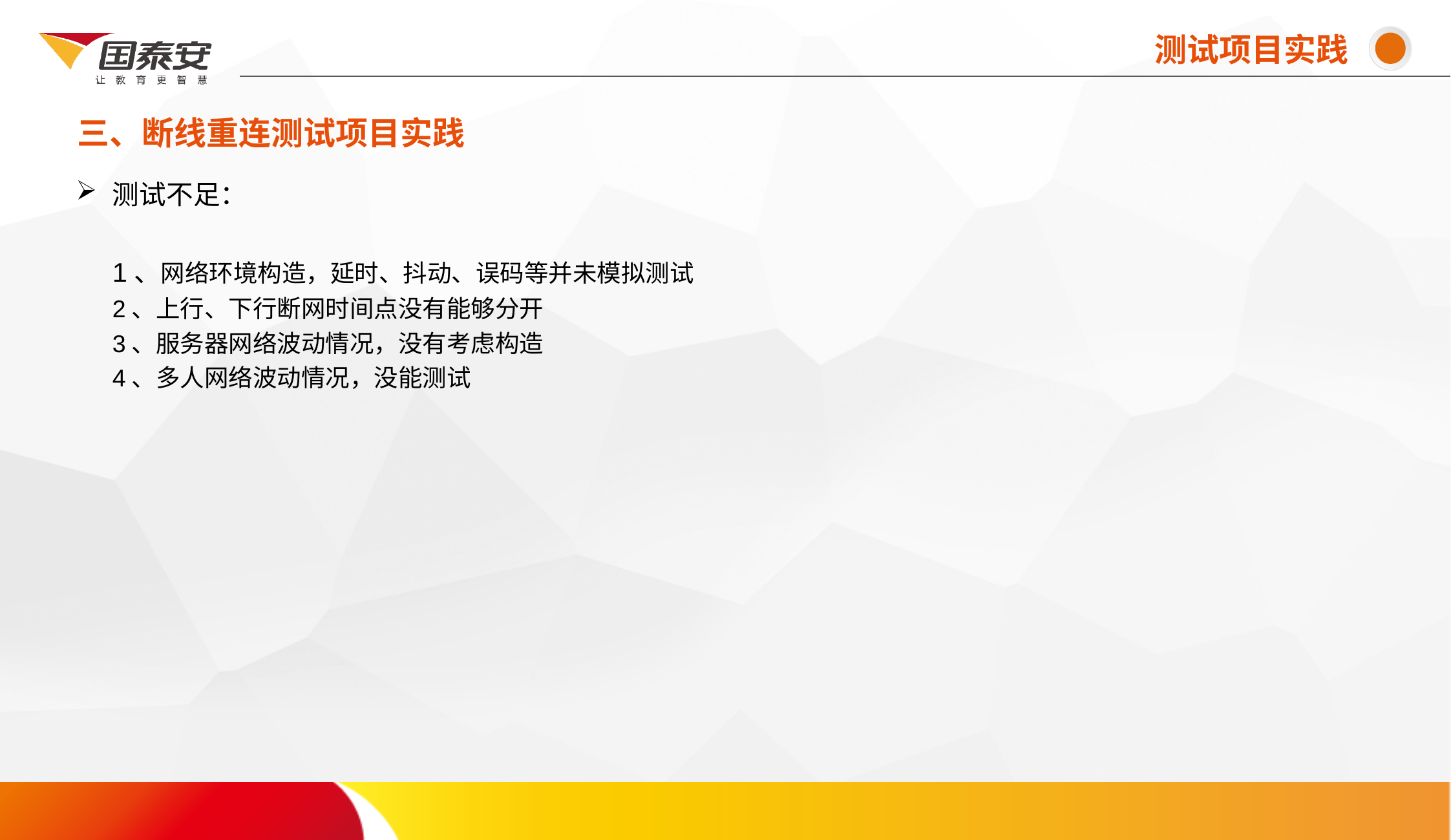

测试项目实践
三、断线重连测试项目实践
# 测试不足： 1、网络环境构造，延时、抖动、误码等并未模拟测试 2、上行、下行断网时间点没有能够分开 3、服务器网络波动情况，没有考虑构造 4、多人网络波动情况，没能测试